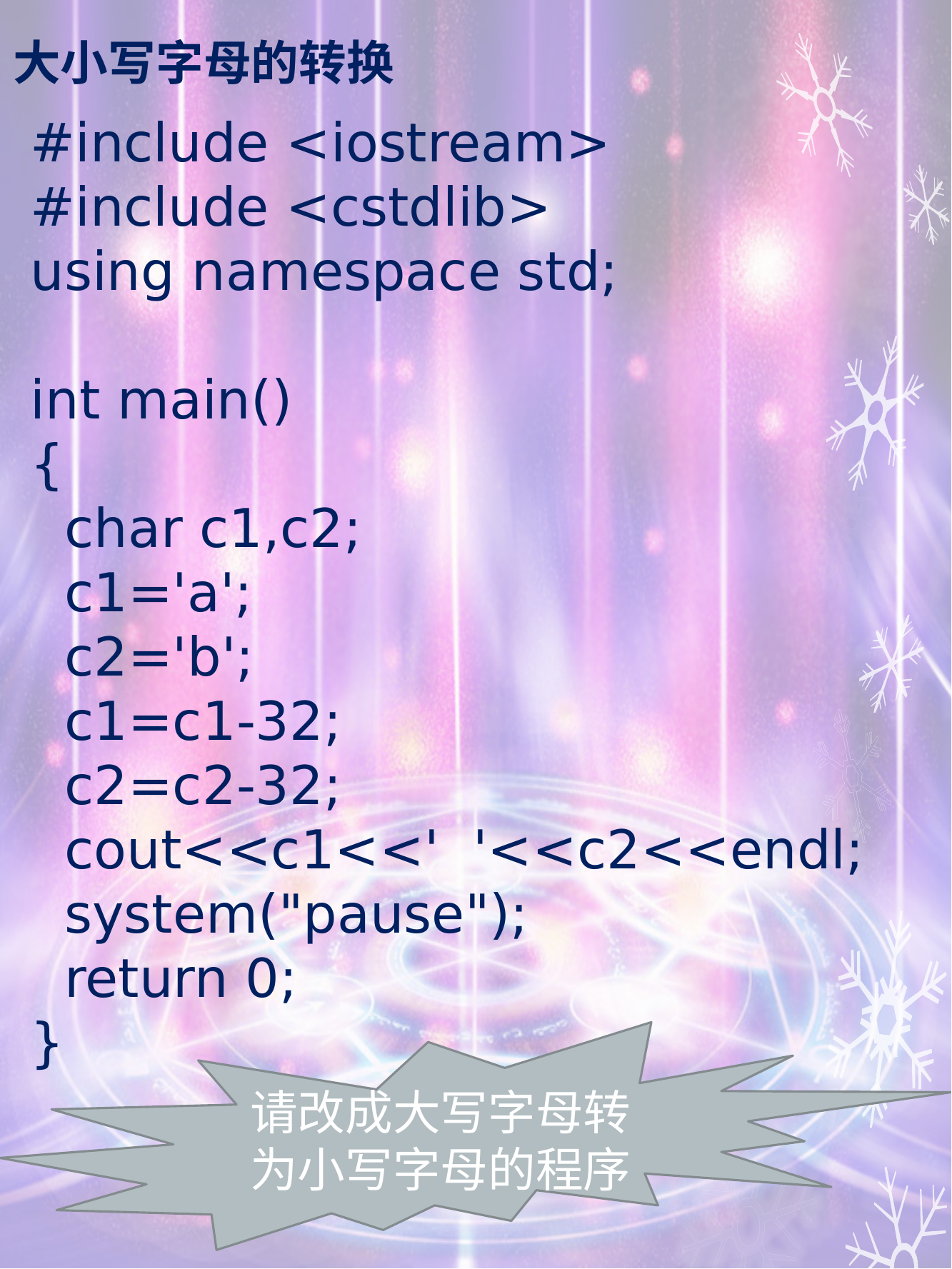

# 大小写字母的转换
#include <iostream>
#include <cstdlib>
using namespace std;

int main()
{
  char c1,c2;
  c1='a';
  c2='b';
  c1=c1-32;
  c2=c2-32;
  cout<<c1<<'  '<<c2<<endl;
  system("pause");
  return 0;
}
请改成大写字母转为小写字母的程序